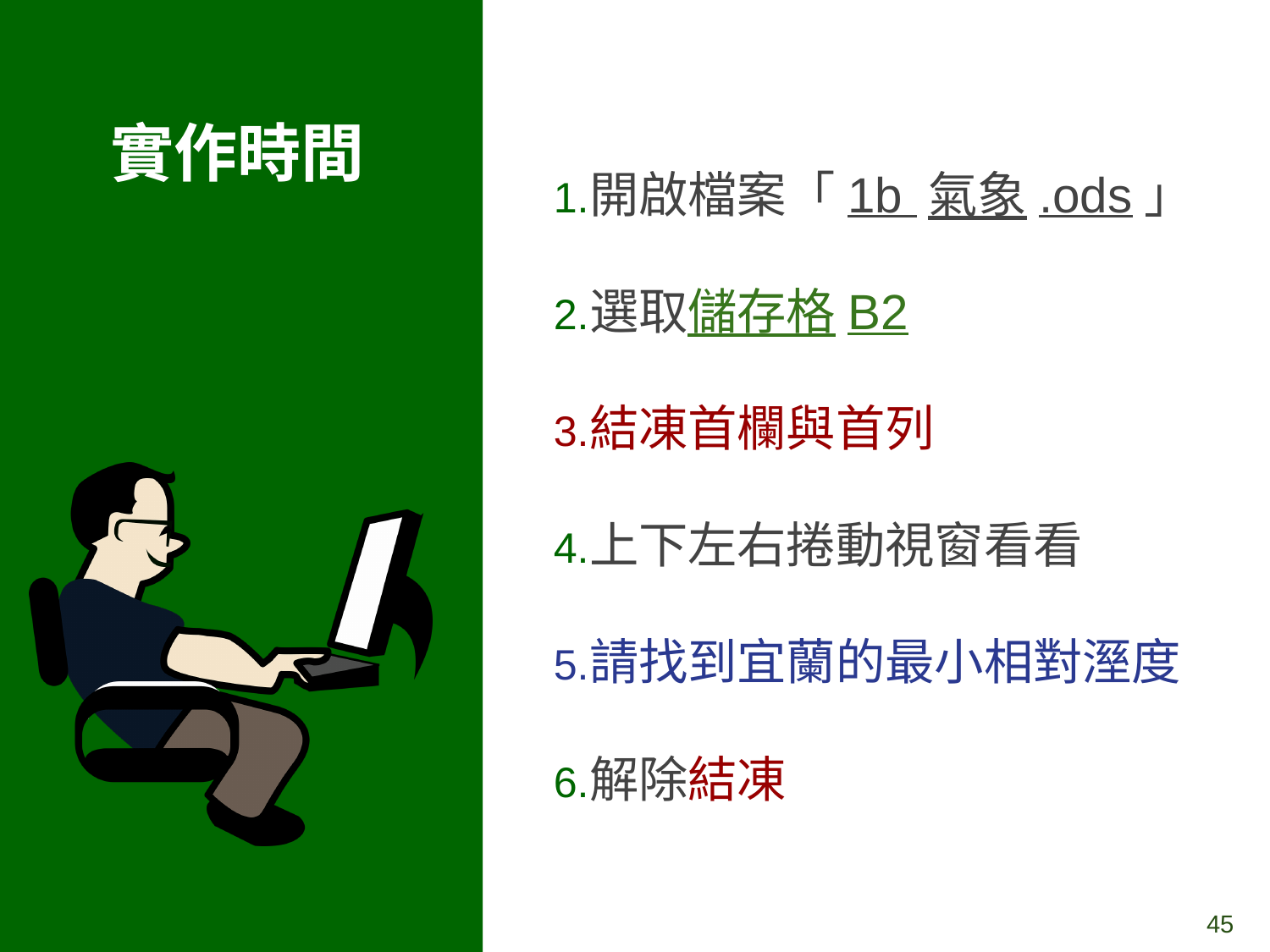

# 實作時間
開啟檔案「1b 氣象.ods」
選取儲存格B2
結凍首欄與首列
上下左右捲動視窗看看
請找到宜蘭的最小相對溼度
解除結凍
45